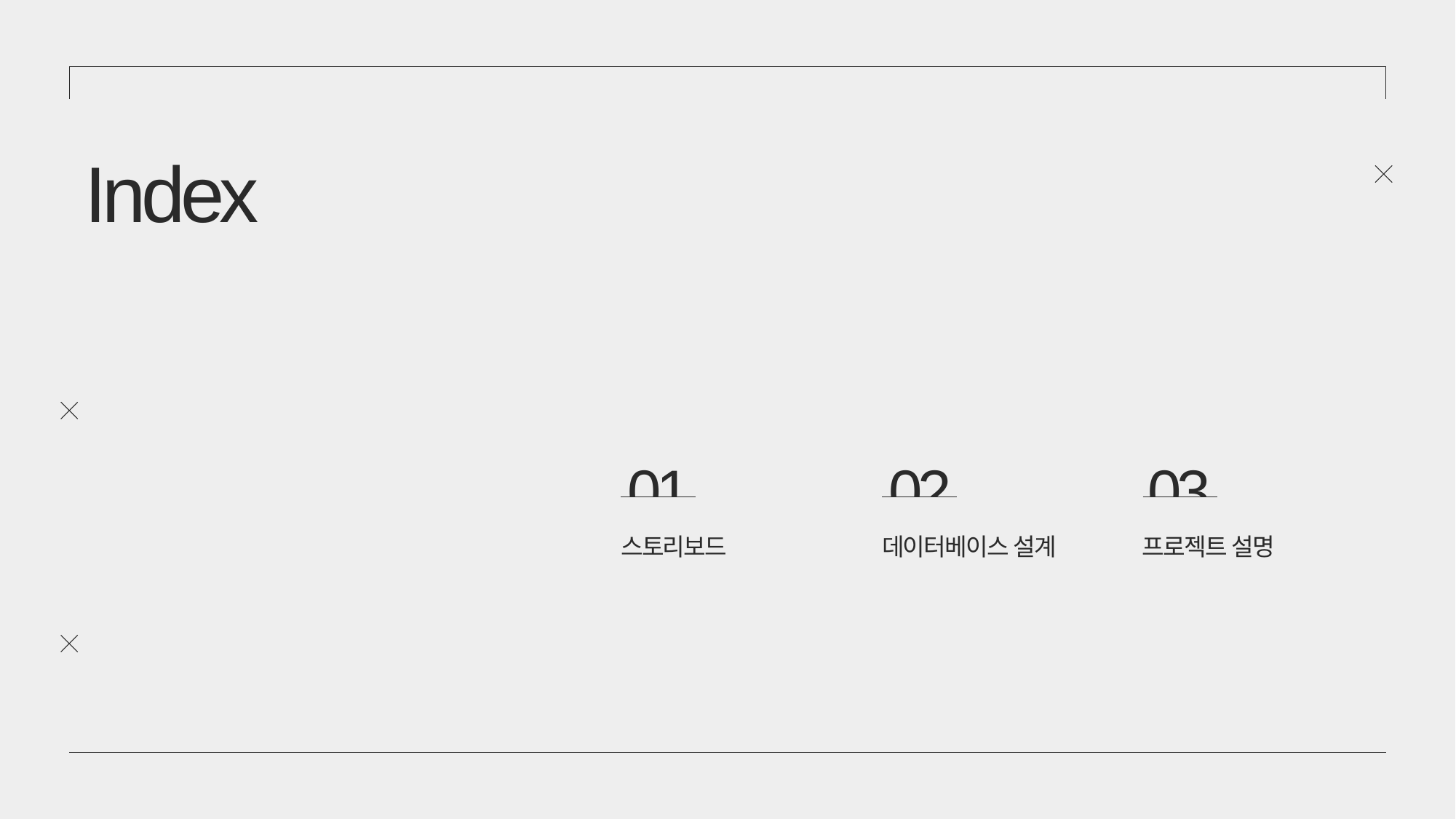

Index
01

02

03

스토리보드
데이터베이스 설계
프로젝트 설명